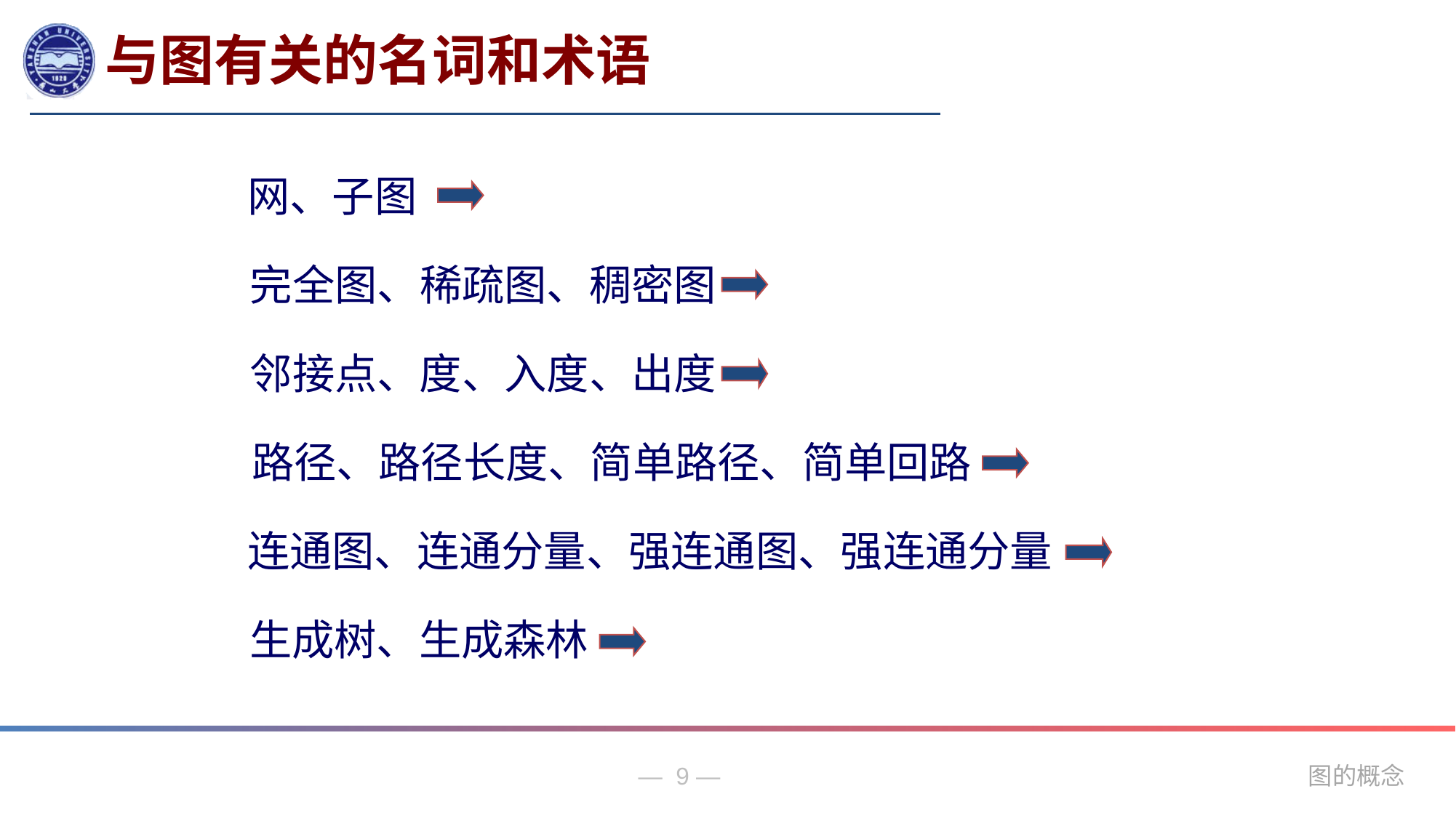

与图有关的名词和术语
网、子图

完全图、稀疏图、稠密图

邻接点、度、入度、出度

路径、路径长度、简单路径、简单回路

连通图、连通分量、强连通图、强连通分量

生成树、生成森林